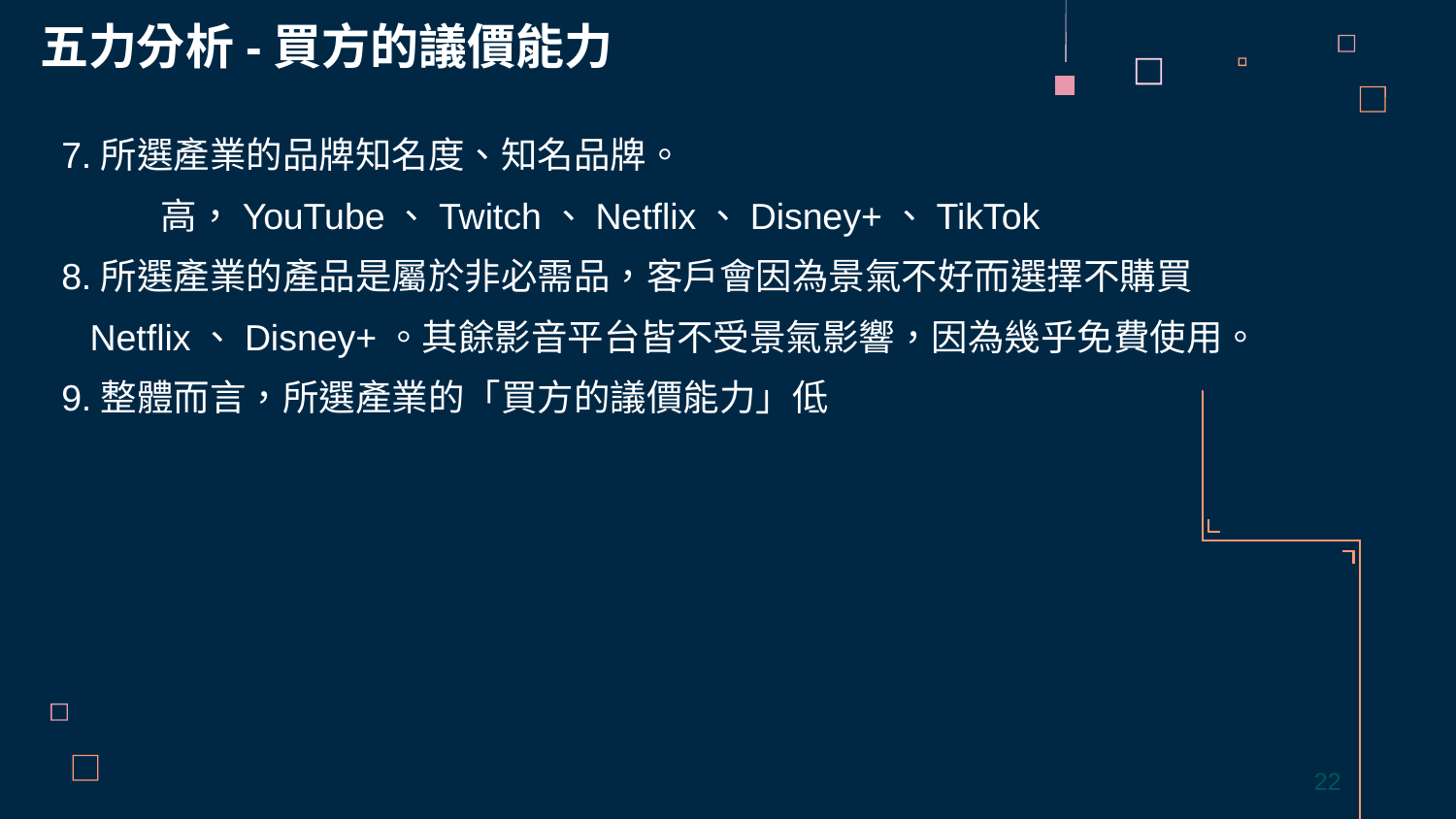

五力分析-買方的議價能力
7.所選產業的品牌知名度、知名品牌。
高，YouTube、Twitch、Netflix、Disney+、TikTok
8.所選產業的產品是屬於非必需品，客戶會因為景氣不好而選擇不購買Netflix、Disney+。其餘影音平台皆不受景氣影響，因為幾乎免費使用。
9.整體而言，所選產業的「買方的議價能力」低

22